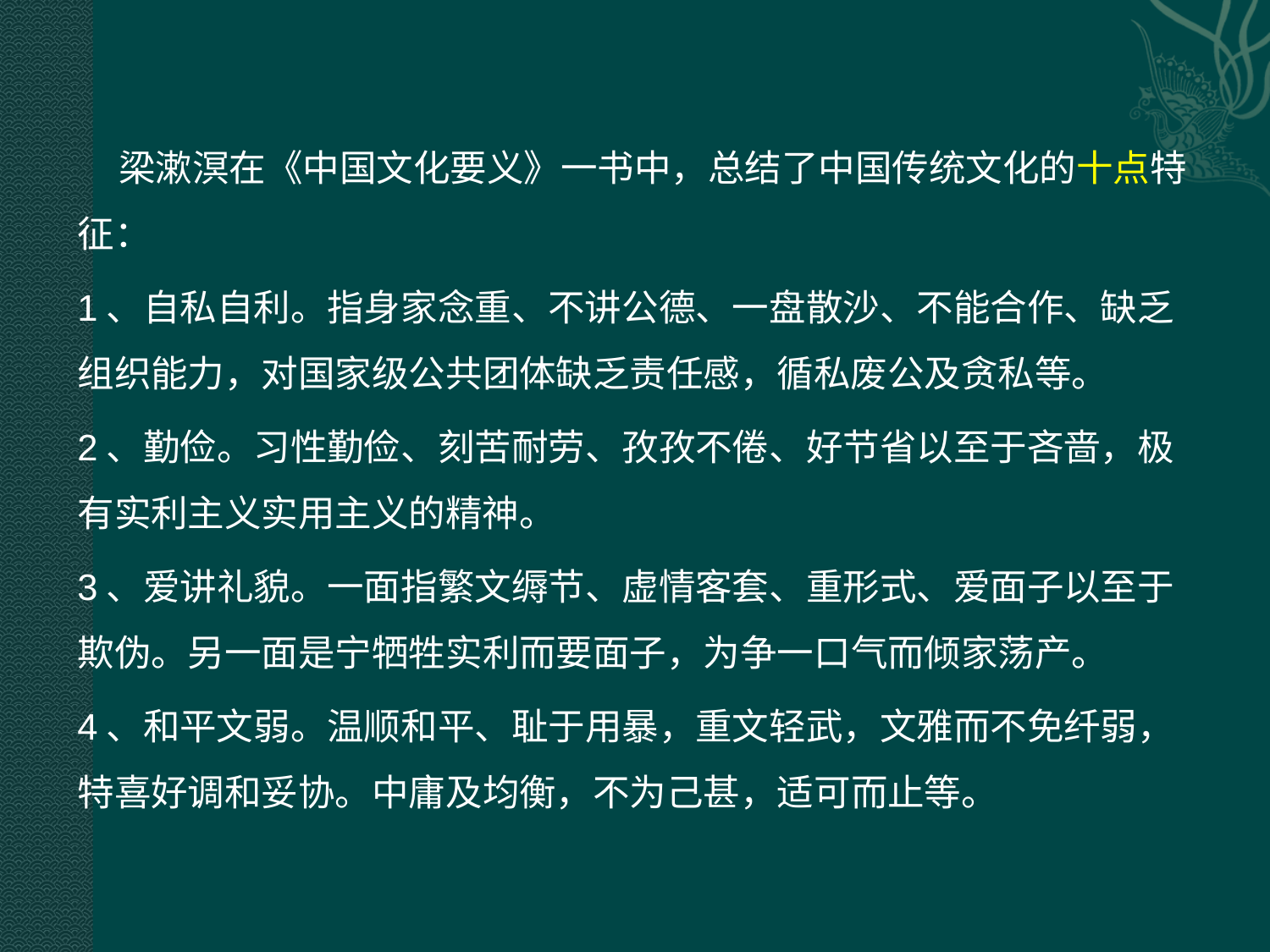

梁漱溟在《中国文化要义》一书中，总结了中国传统文化的十点特征：
1、自私自利。指身家念重、不讲公德、一盘散沙、不能合作、缺乏组织能力，对国家级公共团体缺乏责任感，循私废公及贪私等。
2、勤俭。习性勤俭、刻苦耐劳、孜孜不倦、好节省以至于吝啬，极有实利主义实用主义的精神。
3、爱讲礼貌。一面指繁文缛节、虚情客套、重形式、爱面子以至于欺伪。另一面是宁牺牲实利而要面子，为争一口气而倾家荡产。
4、和平文弱。温顺和平、耻于用暴，重文轻武，文雅而不免纤弱，特喜好调和妥协。中庸及均衡，不为己甚，适可而止等。